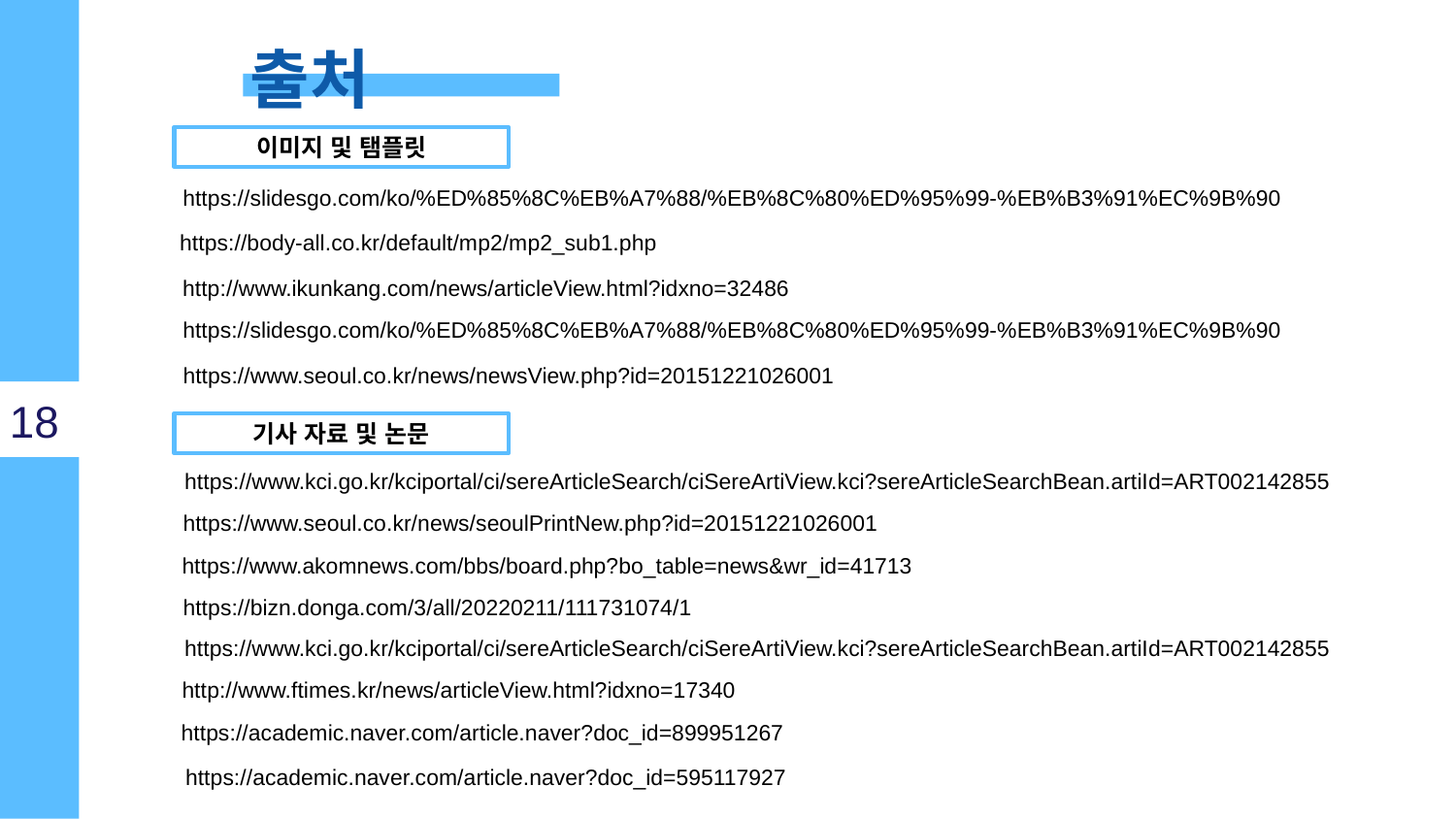

출처

이미지 및 탬플릿
https://slidesgo.com/ko/%ED%85%8C%EB%A7%88/%EB%8C%80%ED%95%99-%EB%B3%91%EC%9B%90
https://body-all.co.kr/default/mp2/mp2_sub1.php
http://www.ikunkang.com/news/articleView.html?idxno=32486
https://slidesgo.com/ko/%ED%85%8C%EB%A7%88/%EB%8C%80%ED%95%99-%EB%B3%91%EC%9B%90
https://www.seoul.co.kr/news/newsView.php?id=20151221026001
18
기사 자료 및 논문

https://www.kci.go.kr/kciportal/ci/sereArticleSearch/ciSereArtiView.kci?sereArticleSearchBean.artiId=ART002142855
https://www.seoul.co.kr/news/seoulPrintNew.php?id=20151221026001
https://www.akomnews.com/bbs/board.php?bo_table=news&wr_id=41713
https://bizn.donga.com/3/all/20220211/111731074/1
https://www.kci.go.kr/kciportal/ci/sereArticleSearch/ciSereArtiView.kci?sereArticleSearchBean.artiId=ART002142855
http://www.ftimes.kr/news/articleView.html?idxno=17340
https://academic.naver.com/article.naver?doc_id=899951267
https://academic.naver.com/article.naver?doc_id=595117927